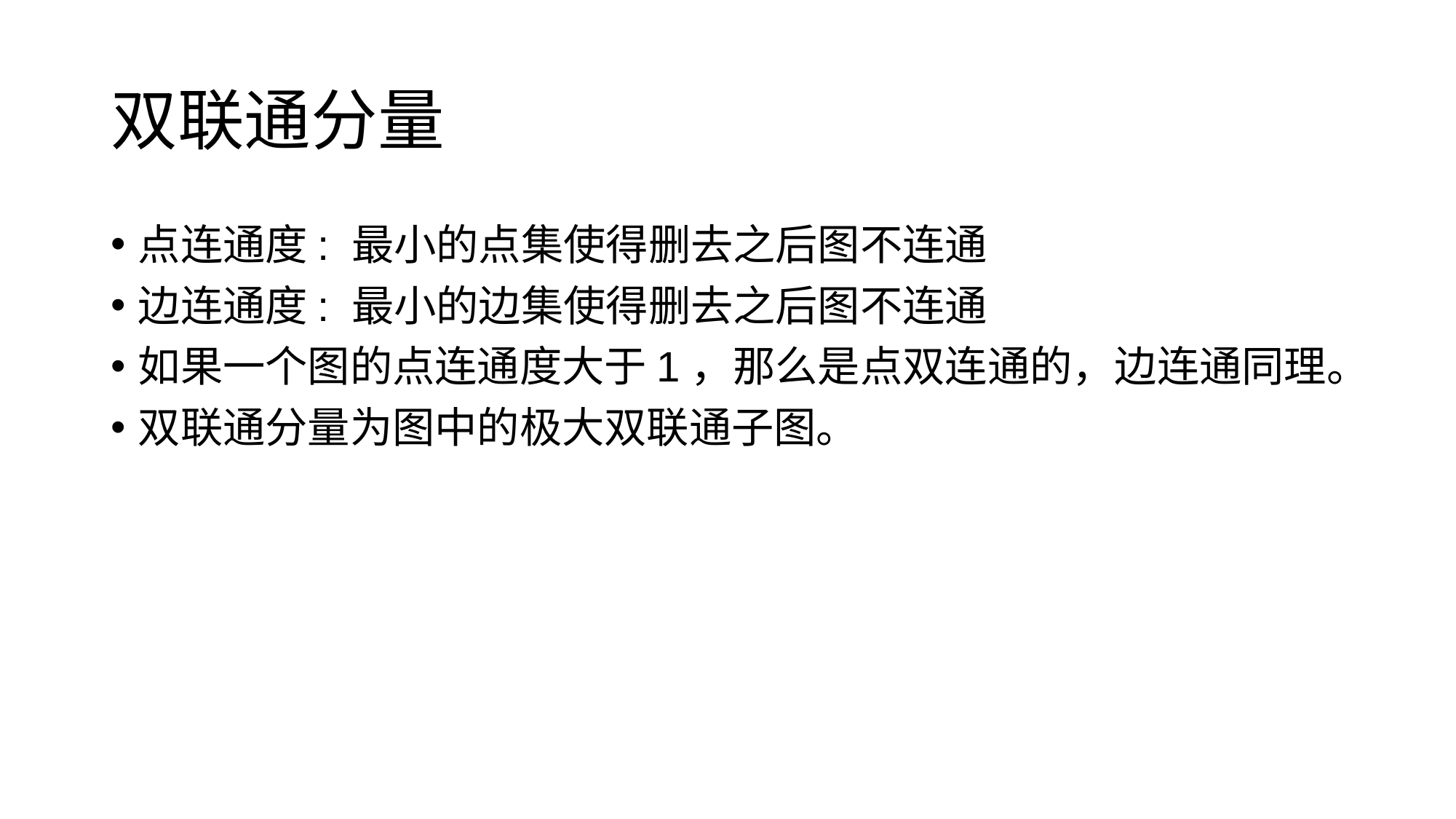

# 双联通分量
点连通度: 最小的点集使得删去之后图不连通
边连通度: 最小的边集使得删去之后图不连通
如果一个图的点连通度大于1，那么是点双连通的，边连通同理。
双联通分量为图中的极大双联通子图。